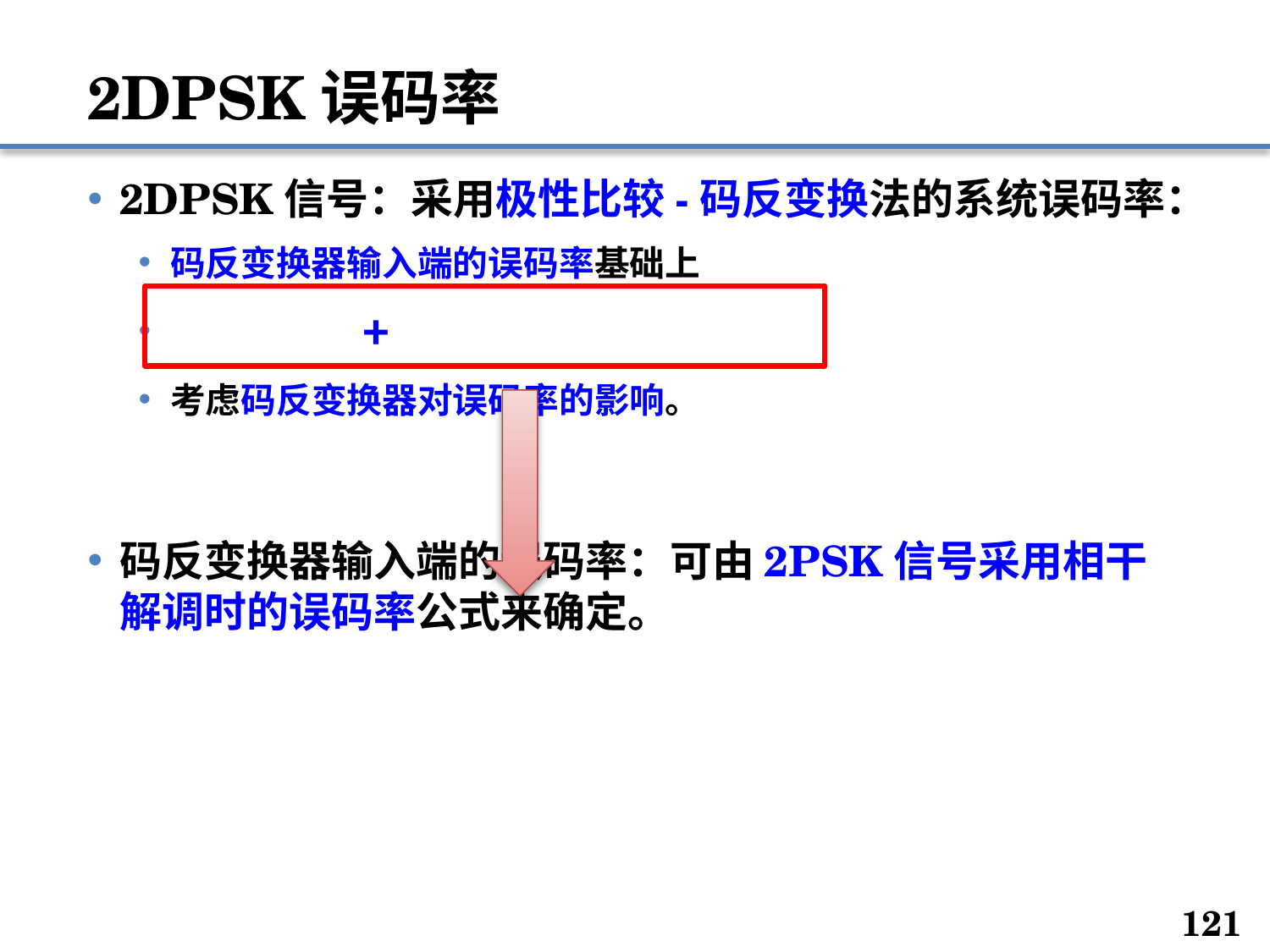

# 2DPSK误码率
2DPSK信号：采用极性比较-码反变换法的系统误码率：
码反变换器输入端的误码率基础上
                   +
考虑码反变换器对误码率的影响。

码反变换器输入端的误码率：可由2PSK信号采用相干解调时的误码率公式来确定。

121